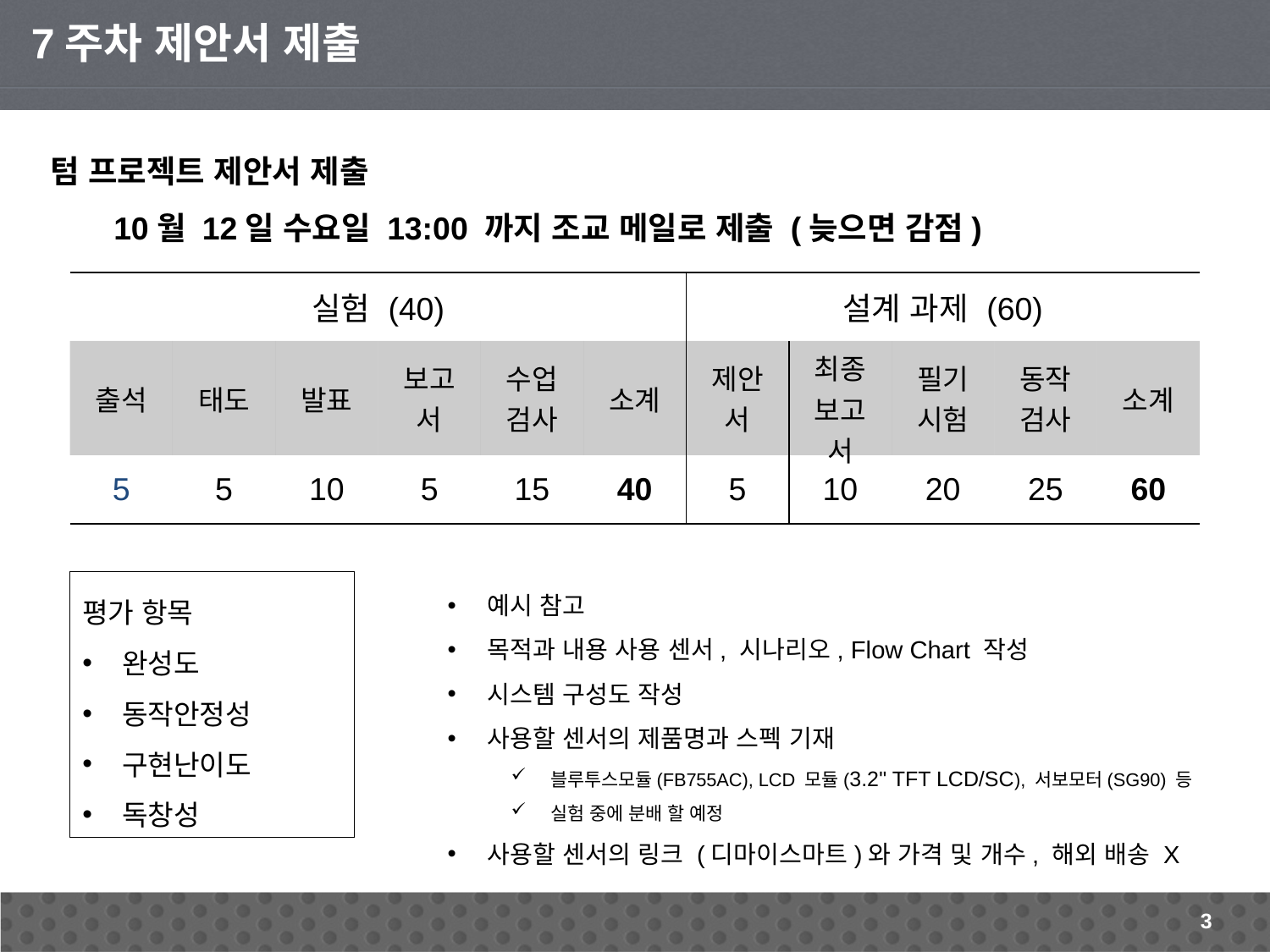

7주차 제안서 제출
텀 프로젝트 제안서 제출
10월 12일 수요일 13:00 까지 조교 메일로 제출 (늦으면 감점)
| 실험 (40) |  |  |  |  |  | 설계 과제 (60) |  |  |  |  |
| --- | --- | --- | --- | --- | --- | --- | --- | --- | --- | --- |
| 출석 | 태도 | 발표 | 보고서 | 수업 검사 | 소계 | 제안서 | 최종 보고서 | 필기 시험 | 동작 검사 | 소계 |
| 5 | 5 | 10 | 5 | 15 | 40 | 5 | 10 | 20 | 25 | 60 |
예시 참고
목적과 내용 사용 센서, 시나리오, Flow Chart 작성
시스템 구성도 작성
사용할 센서의 제품명과 스펙 기재
블루투스모듈(FB755AC), LCD 모듈(3.2" TFT LCD/SC), 서보모터(SG90) 등
실험 중에 분배 할 예정
사용할 센서의 링크 (디마이스마트)와 가격 및 개수, 해외 배송 X
평가 항목
완성도
동작안정성
구현난이도
독창성
3